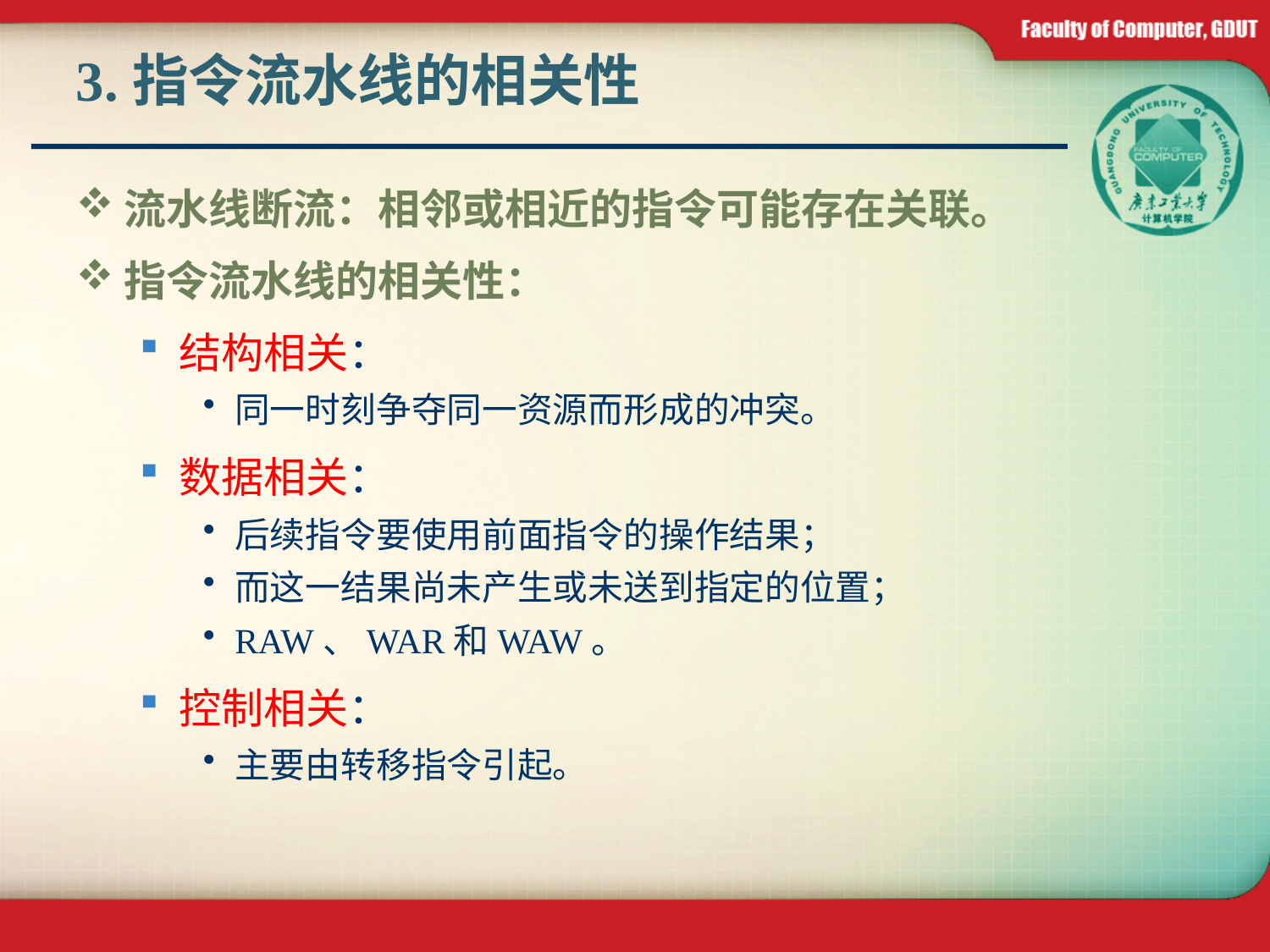

# 3.指令流水线的相关性
流水线断流：相邻或相近的指令可能存在关联。
指令流水线的相关性：
结构相关：
同一时刻争夺同一资源而形成的冲突。
数据相关：
后续指令要使用前面指令的操作结果；
而这一结果尚未产生或未送到指定的位置；
RAW、WAR和WAW。
控制相关：
主要由转移指令引起。